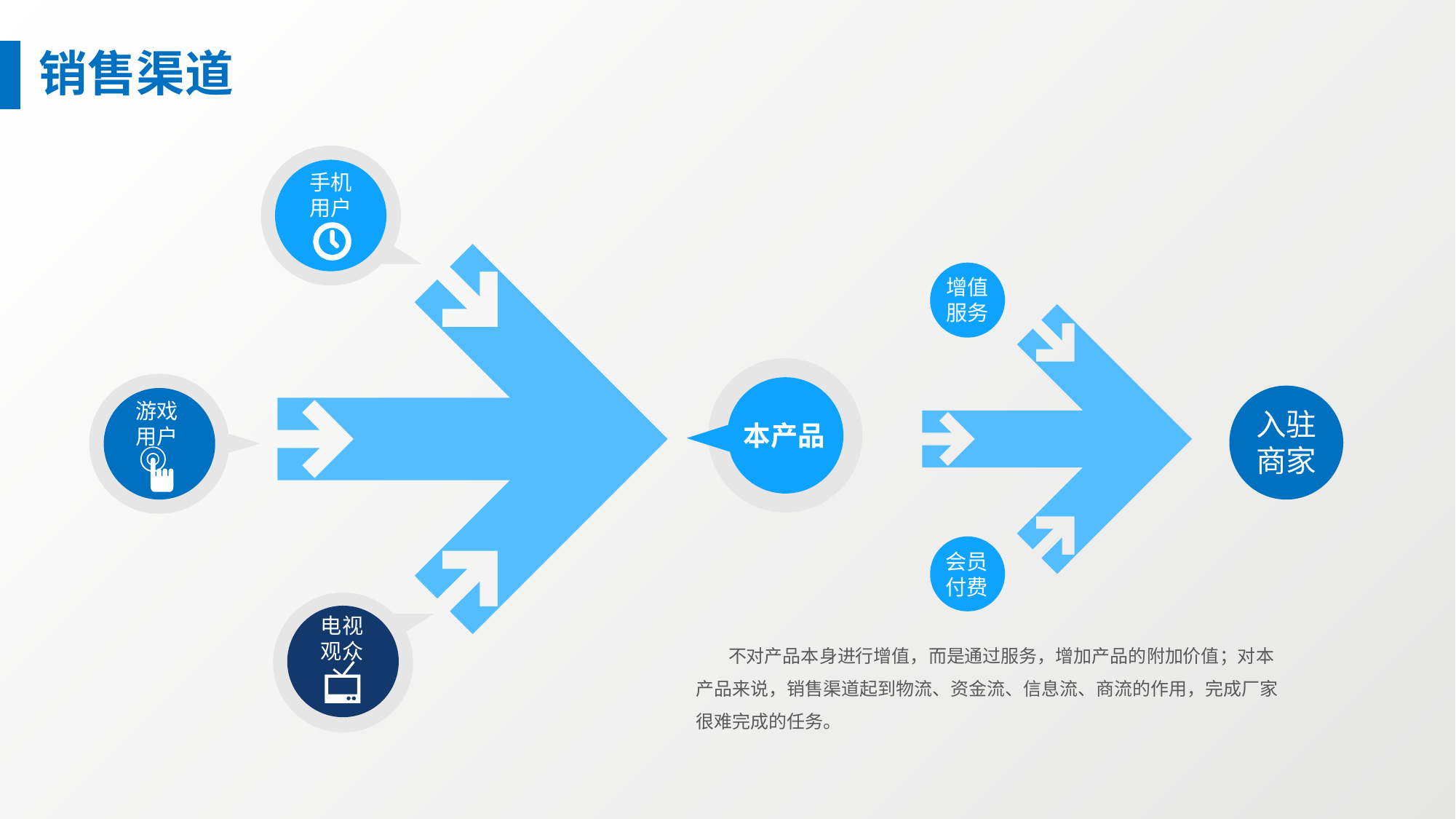

销售渠道

手机
用户

增值
服务

会员
付费

本产品

入驻
商家
游戏
用户
电视
观众
       不对产品本身进行增值，而是通过服务，增加产品的附加价值；对本产品来说，销售渠道起到物流、资金流、信息流、商流的作用，完成厂家很难完成的任务。